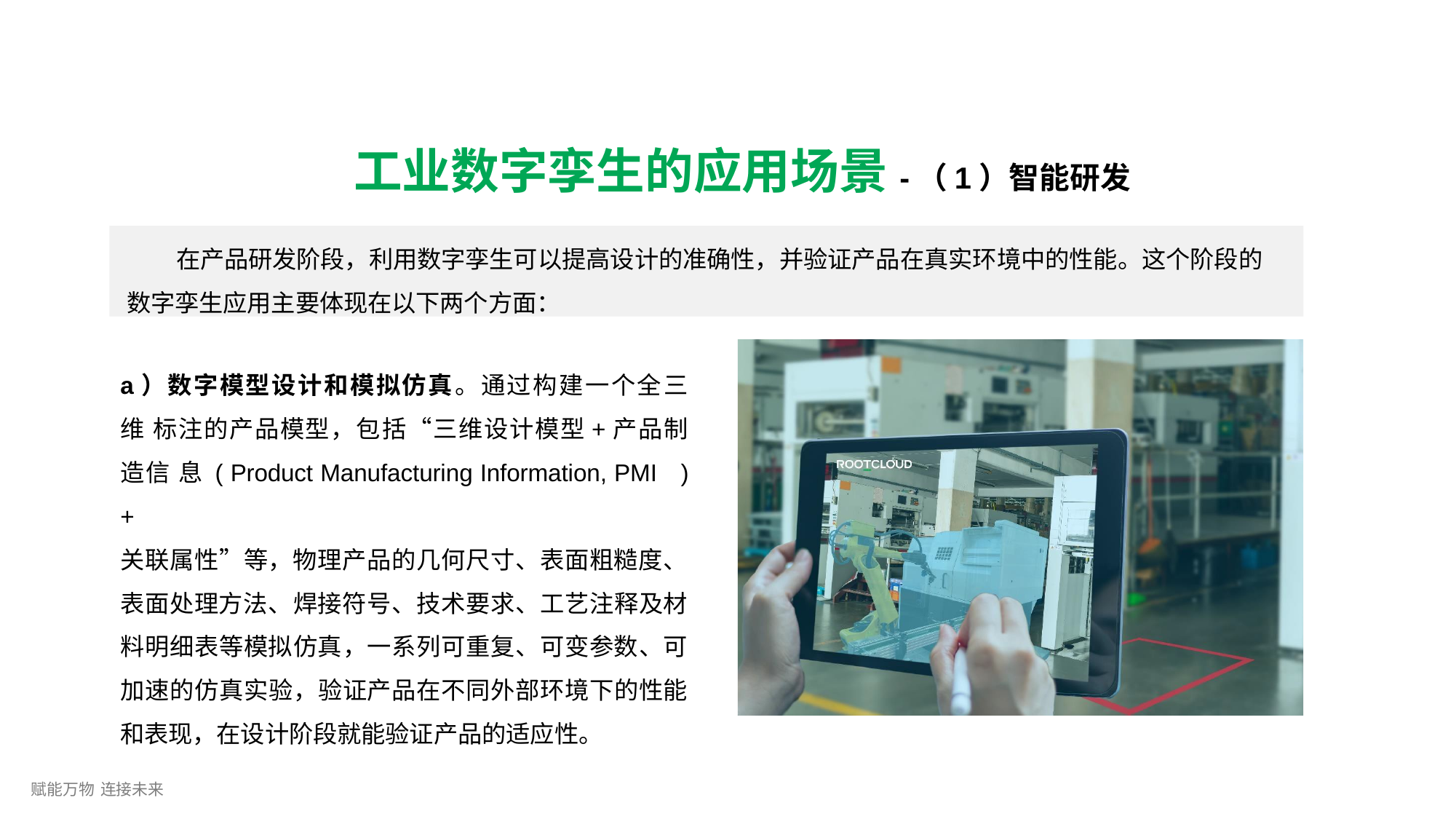

# 工业数字孪生的应用场景-（1）智能研发
在产品研发阶段，利用数字孪生可以提高设计的准确性，并验证产品在真实环境中的性能。这个阶段的 数字孪生应用主要体现在以下两个方面：

a）数字模型设计和模拟仿真。通过构建一个全三维 标注的产品模型，包括“三维设计模型+产品制造信 息 ( Product Manufacturing Information, PMI   )+
关联属性”等，物理产品的几何尺寸、表面粗糙度、 表面处理方法、焊接符号、技术要求、工艺注释及材 料明细表等模拟仿真，一系列可重复、可变参数、可 加速的仿真实验，验证产品在不同外部环境下的性能 和表现，在设计阶段就能验证产品的适应性。
赋能万物 连接未来